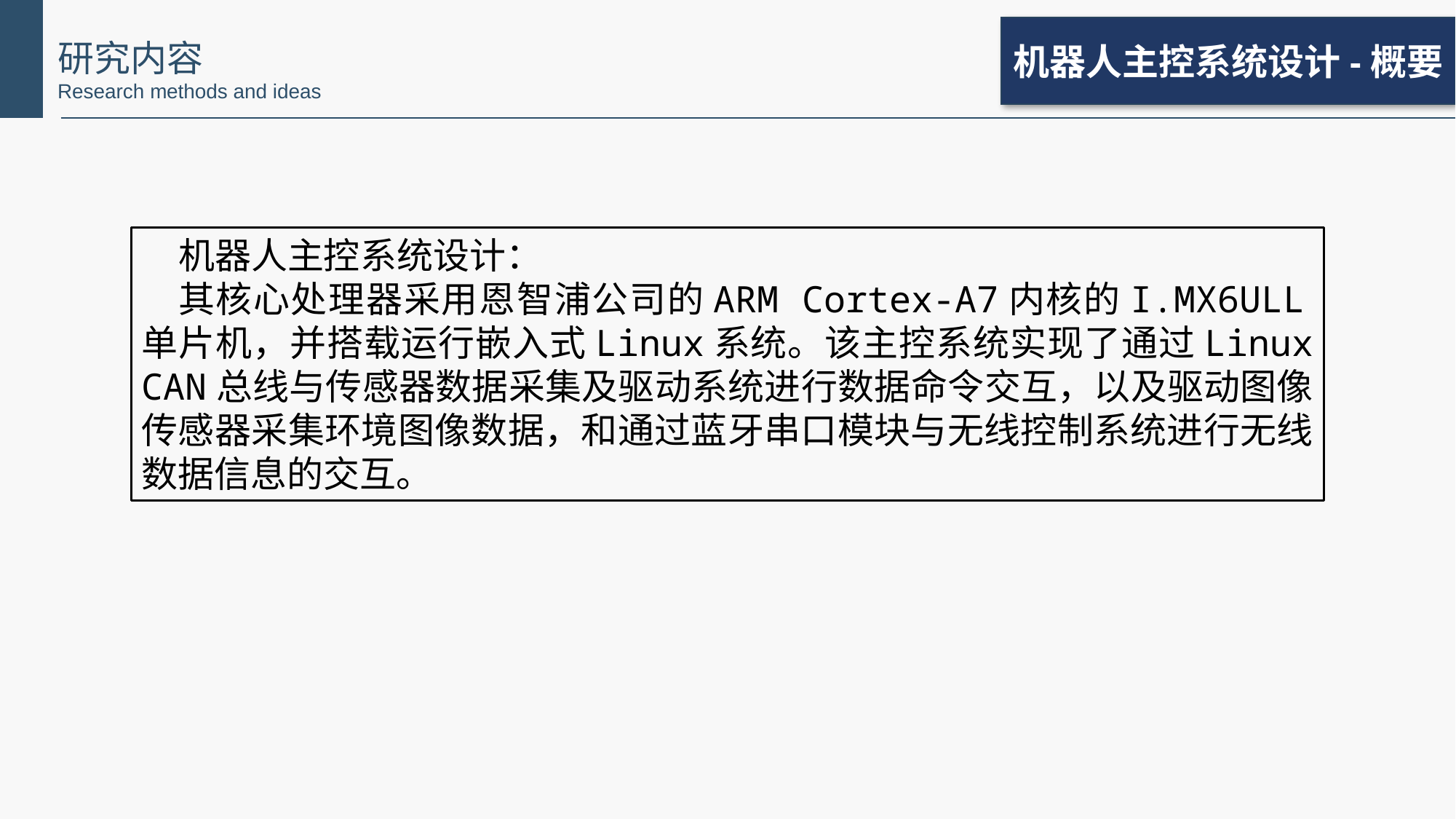

机器人主控系统设计-概要
研究内容
Research methods and ideas
机器人主控系统设计：
其核心处理器采用恩智浦公司的ARM Cortex-A7内核的I.MX6ULL单片机，并搭载运行嵌入式Linux系统。该主控系统实现了通过Linux CAN总线与传感器数据采集及驱动系统进行数据命令交互，以及驱动图像传感器采集环境图像数据，和通过蓝牙串口模块与无线控制系统进行无线数据信息的交互。